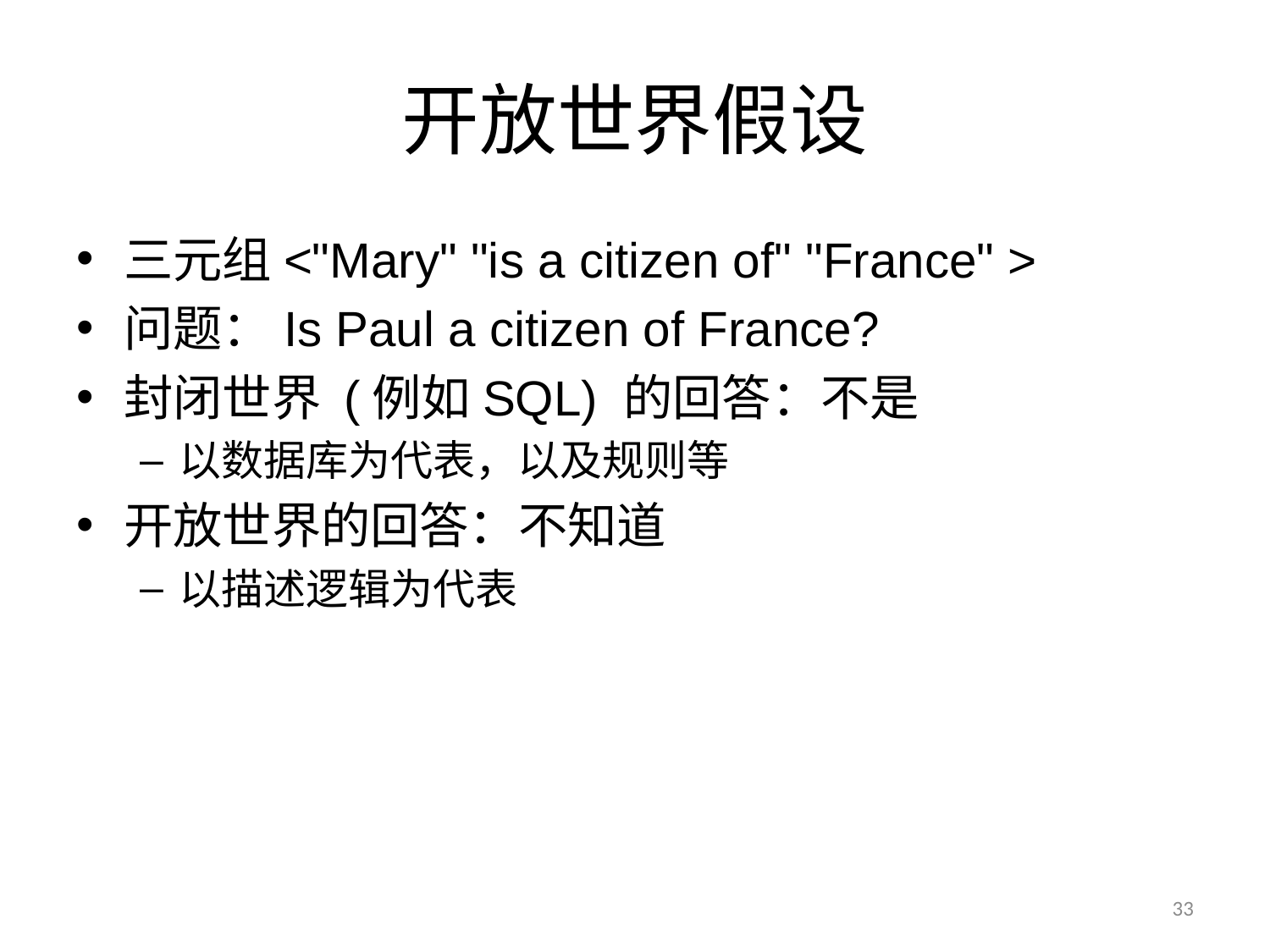

# 开放世界假设
三元组<"Mary" "is a citizen of" "France" >
问题：Is Paul a citizen of France?
封闭世界 (例如SQL) 的回答：不是
以数据库为代表，以及规则等
开放世界的回答：不知道
以描述逻辑为代表
33